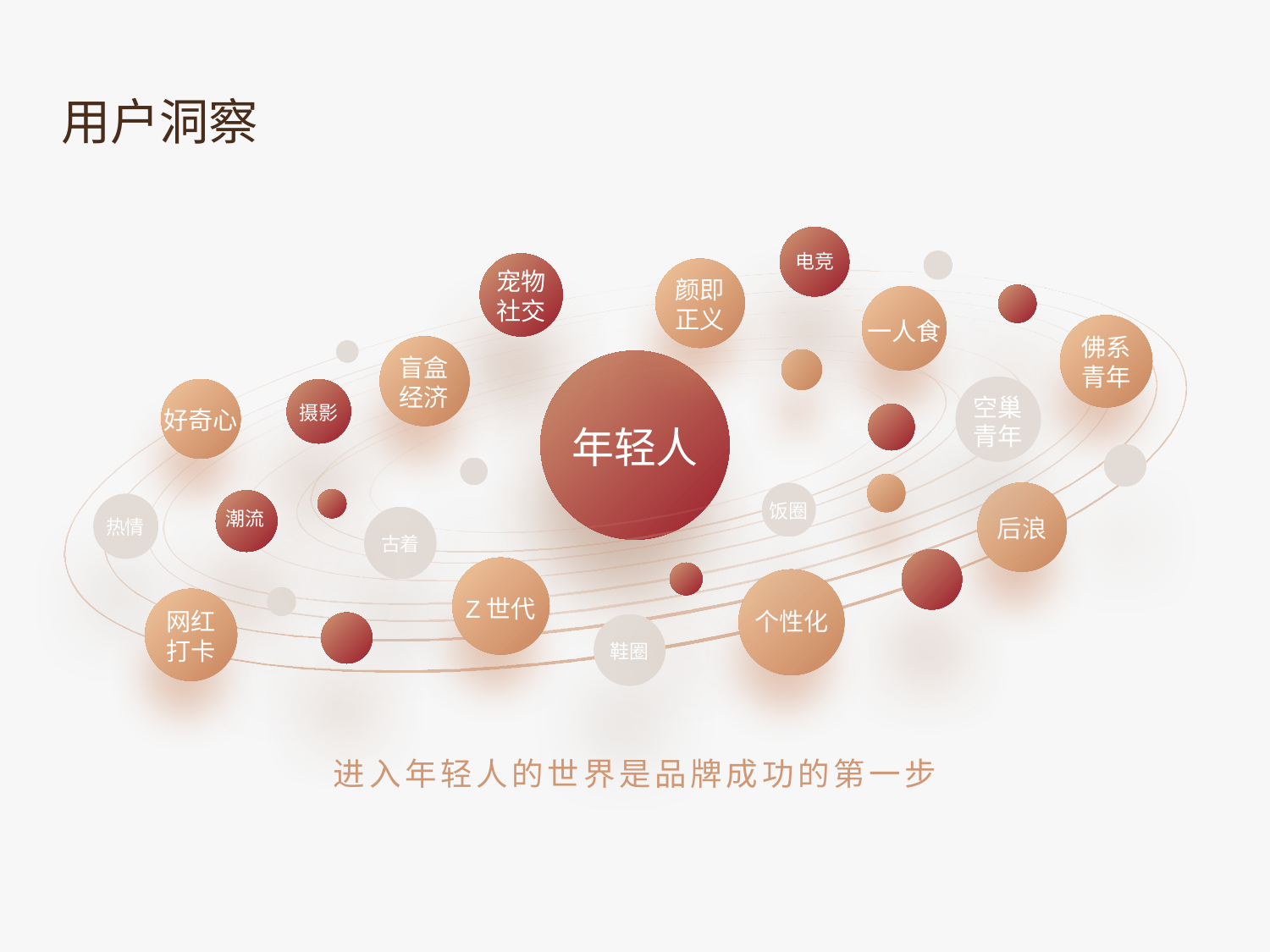

用户洞察

电竞

宠物
社交
颜即
正义

一人食

佛系
青年

盲盒
经济

空巢
青年
摄影
好奇心

年轻人

饭圈

潮流

后浪
热情
古着

Z世代

网红
打卡
个性化

鞋圈
进入年轻人的世界是品牌成功的第一步